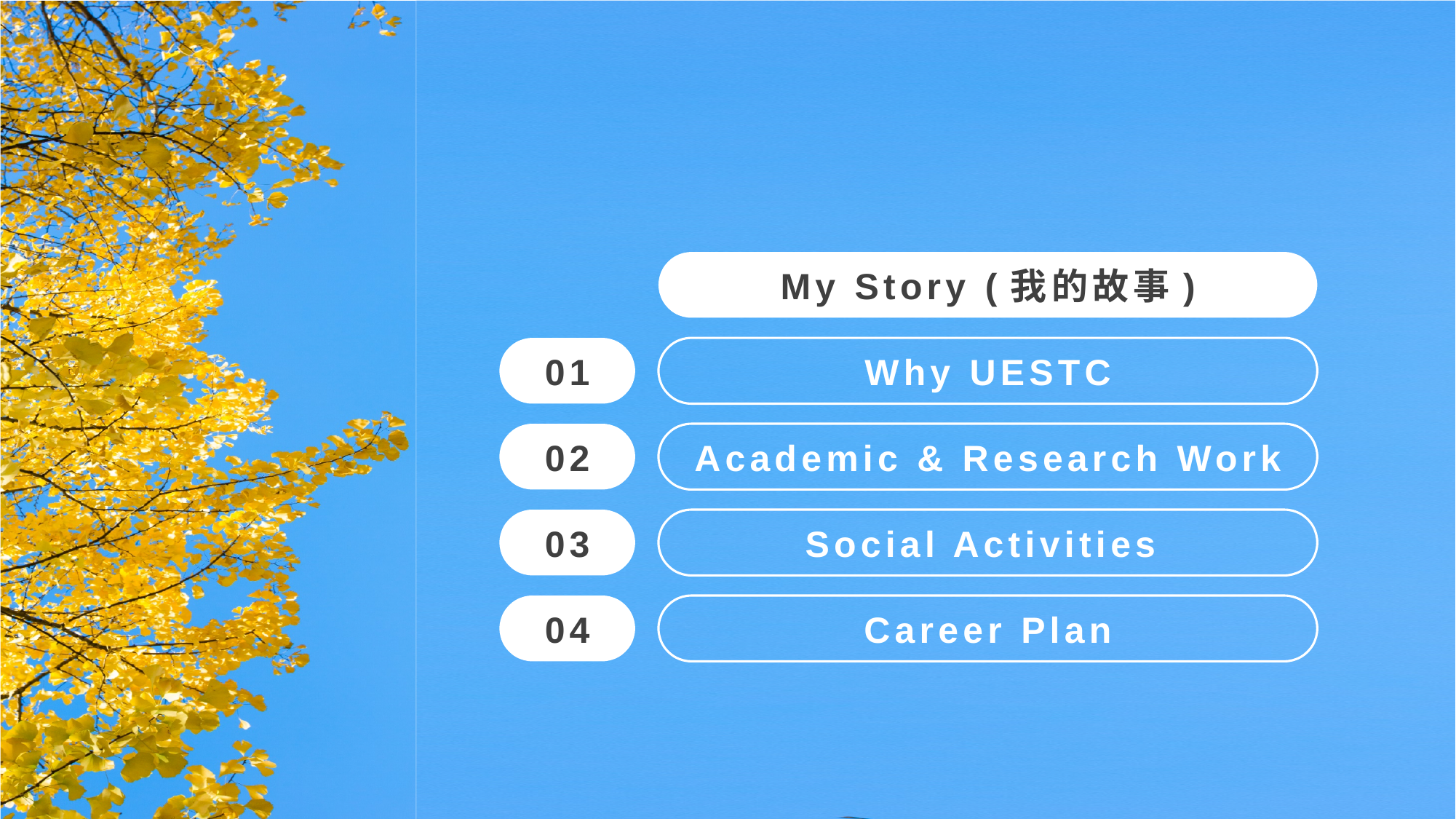

My Story (我的故事)
01
Why UESTC
02
Academic & Research Work
03
Social Activities
04
Career Plan